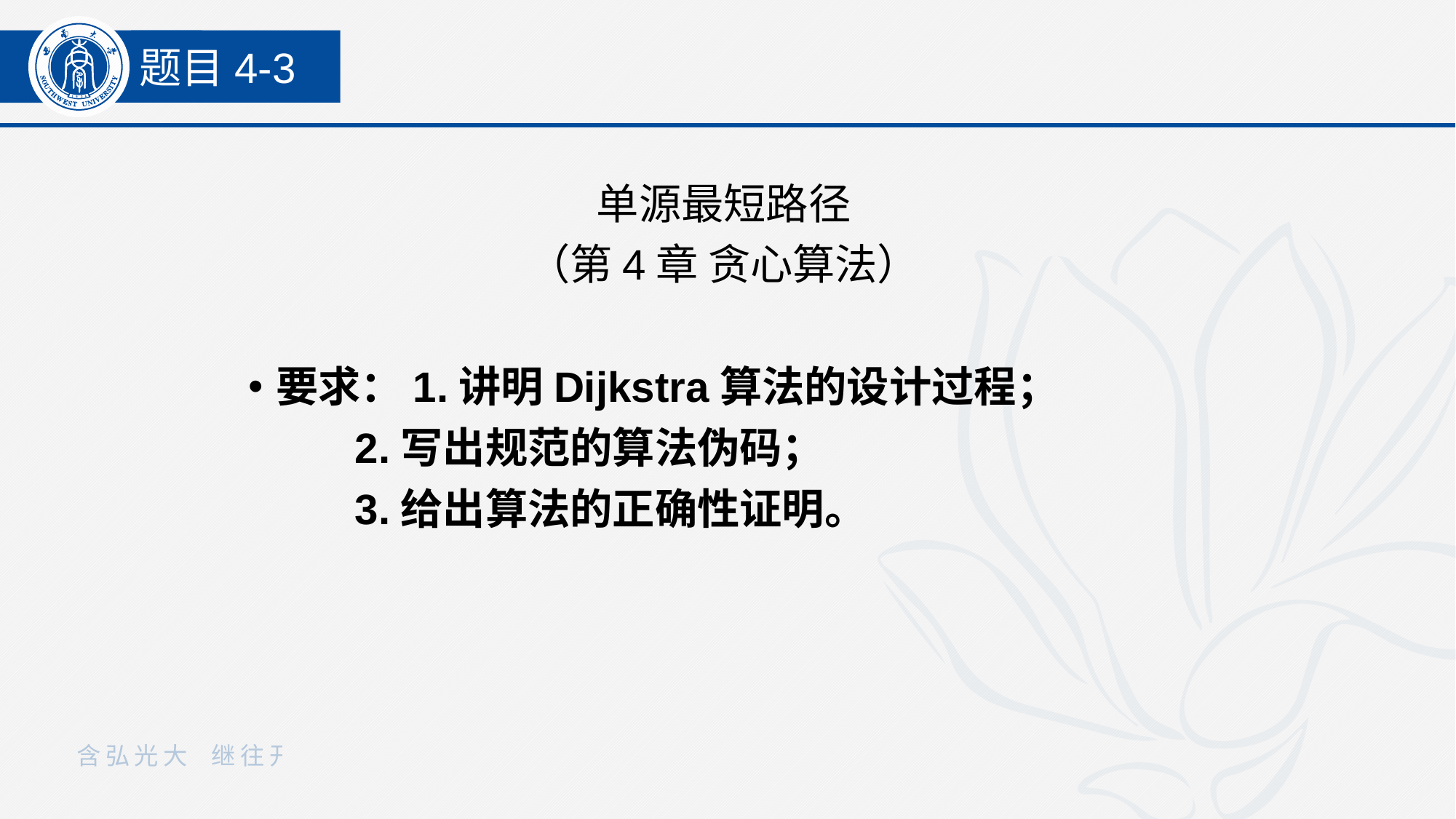

题目4-3
单源最短路径
（第4章 贪心算法）

要求：1.讲明Dijkstra算法的设计过程；
         2.写出规范的算法伪码；
         3.给出算法的正确性证明。